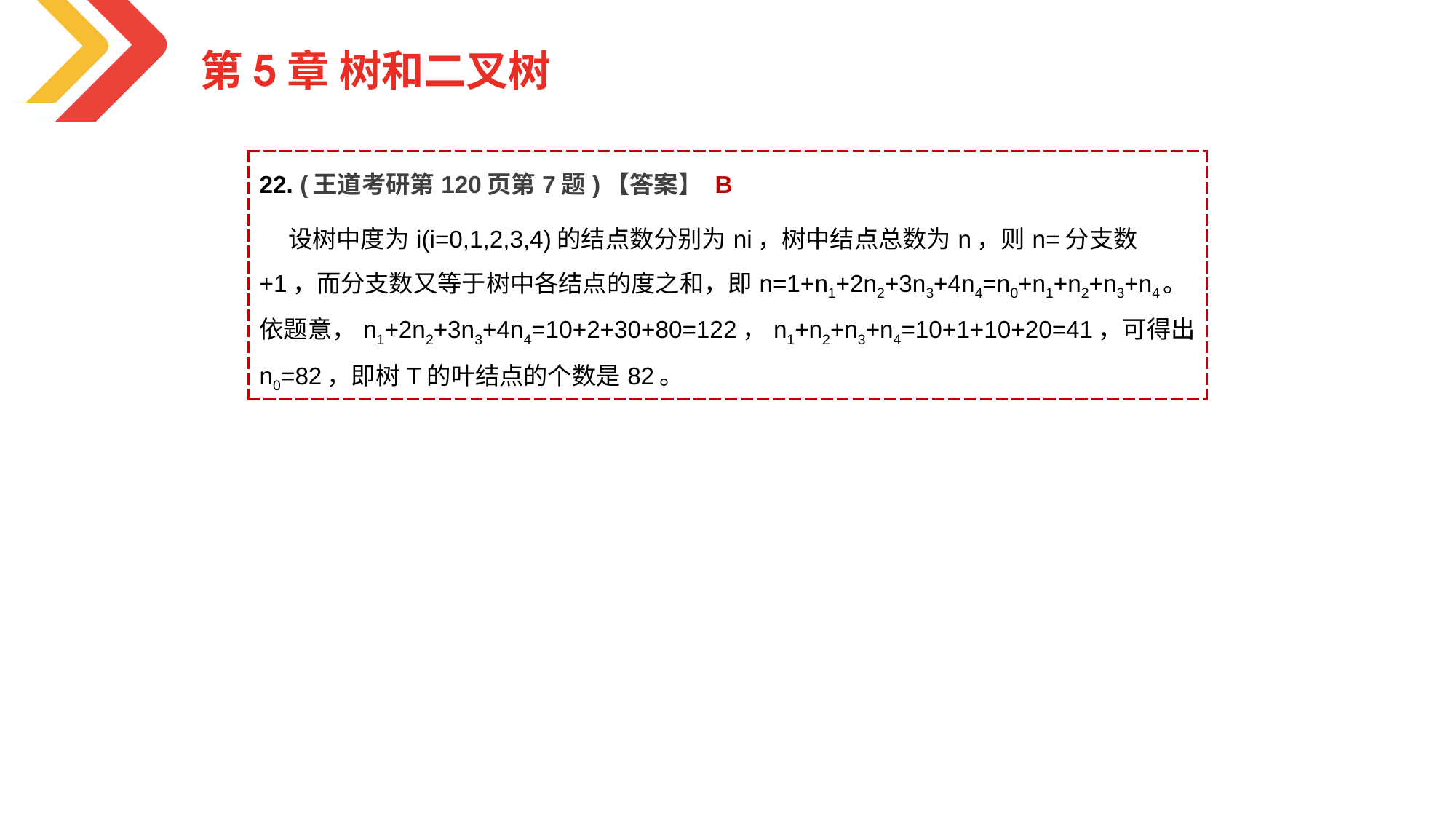

第5章 树和二叉树
| 22. (王道考研第120页第7题)【答案】 B |
| --- |
| 设树中度为i(i=0,1,2,3,4)的结点数分别为ni，树中结点总数为n，则n=分支数+1，而分支数又等于树中各结点的度之和，即n=1+n1+2n2+3n3+4n4=n0+n1+n2+n3+n4。依题意，n1+2n2+3n3+4n4=10+2+30+80=122，n1+n2+n3+n4=10+1+10+20=41，可得出n0=82，即树T的叶结点的个数是82。 |